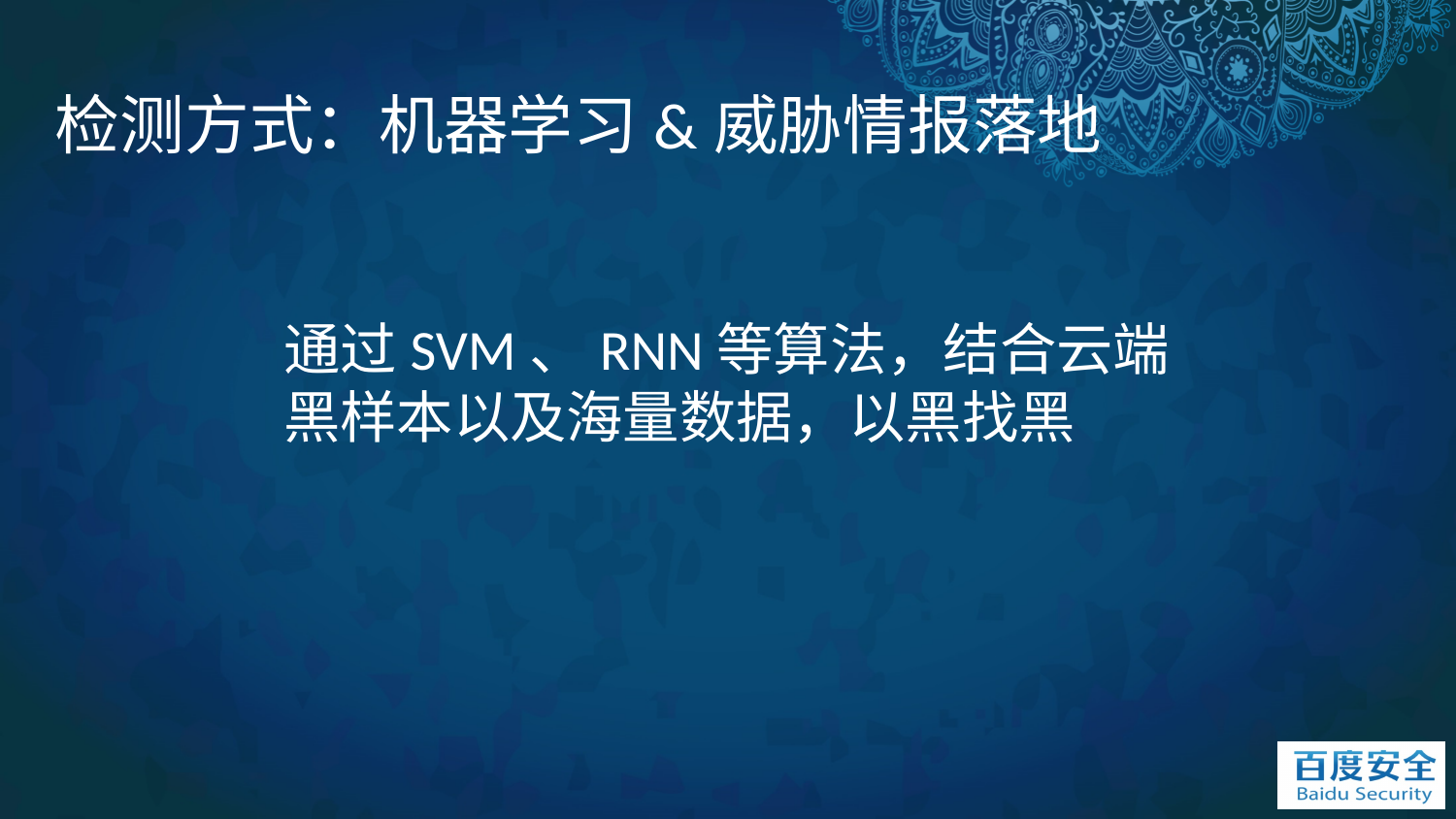

检测方式：机器学习&威胁情报落地
通过SVM、RNN等算法，结合云端黑样本以及海量数据，以黑找黑